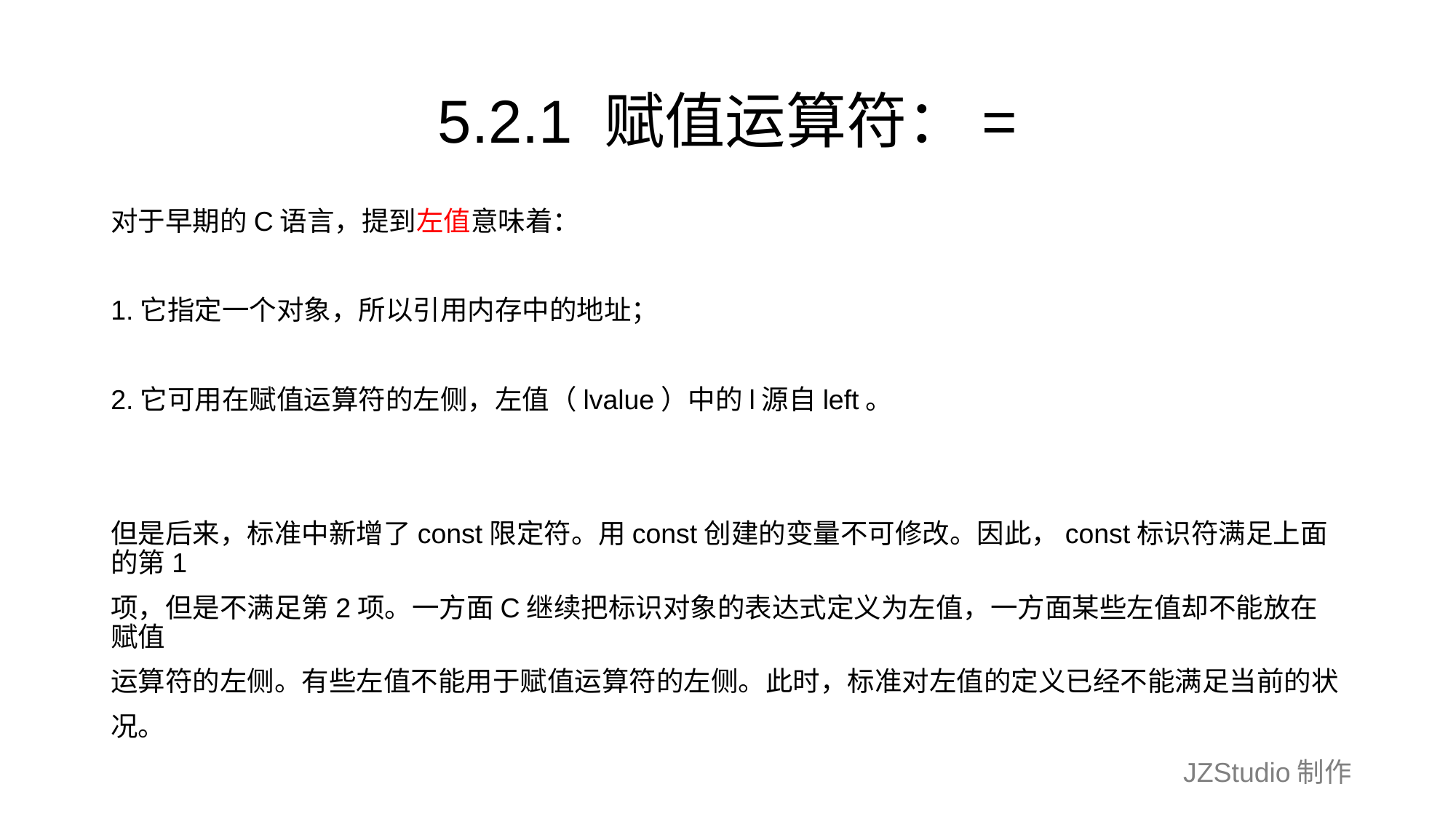

# 5.2.1 赋值运算符：=
对于早期的C语言，提到左值意味着：

1.它指定一个对象，所以引用内存中的地址；

2.它可用在赋值运算符的左侧，左值（lvalue）中的l源自left。

但是后来，标准中新增了const限定符。用const创建的变量不可修改。因此，const标识符满足上面的第1
项，但是不满足第2项。一方面C继续把标识对象的表达式定义为左值，一方面某些左值却不能放在赋值
运算符的左侧。有些左值不能用于赋值运算符的左侧。此时，标准对左值的定义已经不能满足当前的状
况。